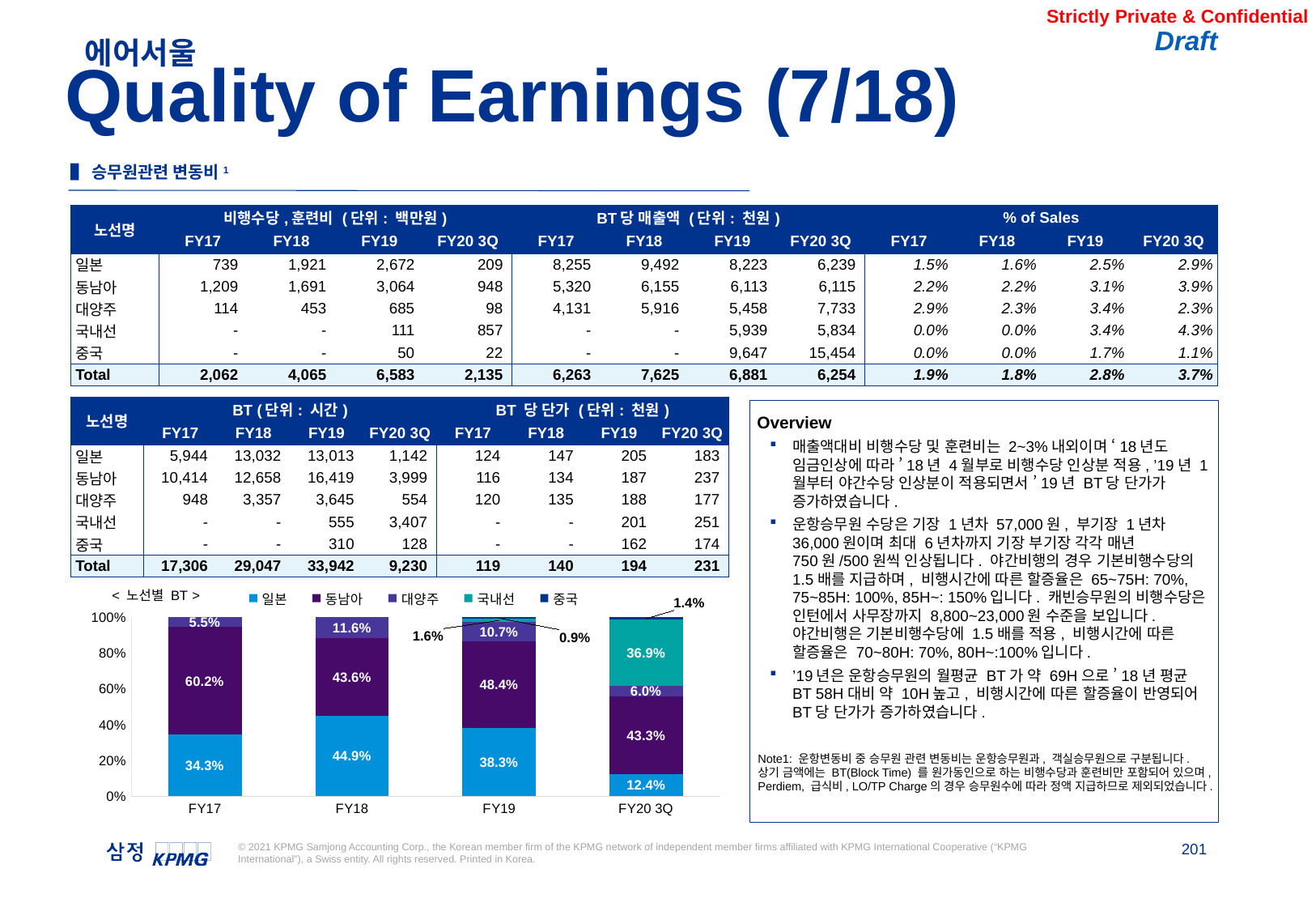

에어서울
Quality of Earnings (7/18)
▌승무원관련 변동비1

| 노선명 | 비행수당,훈련비 (단위: 백만원) |  |  |  | BT당 매출액 (단위: 천원) |  |  |  | % of Sales |  |  |  |
| --- | --- | --- | --- | --- | --- | --- | --- | --- | --- | --- | --- | --- |
|  | FY17 | FY18 | FY19 | FY20 3Q | FY17 | FY18 | FY19 | FY20 3Q | FY17 | FY18 | FY19 | FY20 3Q |
| 일본 | 739 | 1,921 | 2,672 | 209 | 8,255 | 9,492 | 8,223 | 6,239 | 1.5% | 1.6% | 2.5% | 2.9% |
| 동남아 | 1,209 | 1,691 | 3,064 | 948 | 5,320 | 6,155 | 6,113 | 6,115 | 2.2% | 2.2% | 3.1% | 3.9% |
| 대양주 | 114 | 453 | 685 | 98 | 4,131 | 5,916 | 5,458 | 7,733 | 2.9% | 2.3% | 3.4% | 2.3% |
| 국내선 | - | - | 111 | 857 | - | - | 5,939 | 5,834 | 0.0% | 0.0% | 3.4% | 4.3% |
| 중국 | - | - | 50 | 22 | - | - | 9,647 | 15,454 | 0.0% | 0.0% | 1.7% | 1.1% |
| Total | 2,062 | 4,065 | 6,583 | 2,135 | 6,263 | 7,625 | 6,881 | 6,254 | 1.9% | 1.8% | 2.8% | 3.7% |
| 노선명 | BT (단위: 시간) |  |  |  | BT 당 단가 (단위: 천원) |  |  |  |
| --- | --- | --- | --- | --- | --- | --- | --- | --- |
|  | FY17 | FY18 | FY19 | FY20 3Q | FY17 | FY18 | FY19 | FY20 3Q |
| 일본 | 5,944 | 13,032 | 13,013 | 1,142 | 124 | 147 | 205 | 183 |
| 동남아 | 10,414 | 12,658 | 16,419 | 3,999 | 116 | 134 | 187 | 237 |
| 대양주 | 948 | 3,357 | 3,645 | 554 | 120 | 135 | 188 | 177 |
| 국내선 | - | - | 555 | 3,407 | - | - | 201 | 251 |
| 중국 | - | - | 310 | 128 | - | - | 162 | 174 |
| Total | 17,306 | 29,047 | 33,942 | 9,230 | 119 | 140 | 194 | 231 |
Overview
매출액대비 비행수당 및 훈련비는 2~3%내외이며 ‘18년도 임금인상에 따라 ’18년 4월부로 비행수당 인상분 적용, ’19년 1월부터 야간수당 인상분이 적용되면서 ’19년 BT당 단가가 증가하였습니다.
운항승무원 수당은 기장 1년차 57,000원, 부기장 1년차 36,000원이며 최대 6년차까지 기장 부기장 각각 매년 750원/500원씩 인상됩니다. 야간비행의 경우 기본비행수당의 1.5배를 지급하며, 비행시간에 따른 할증율은 65~75H: 70%, 75~85H: 100%, 85H~: 150%입니다. 캐빈승무원의 비행수당은 인턴에서 사무장까지 8,800~23,000원 수준을 보입니다. 야간비행은 기본비행수당에 1.5배를 적용, 비행시간에 따른 할증율은 70~80H: 70%, 80H~:100%입니다.
’19년은 운항승무원의 월평균 BT가 약 69H으로 ’18년 평균 BT 58H대비 약 10H높고, 비행시간에 따른 할증율이 반영되어 BT당 단가가 증가하였습니다.

### Chart: < 노선별 BT >

| Category | 일본 | 동남아 | 대양주 | 국내선 | 중국 |
|---|---|---|---|---|---|
| FY17 | 0.3434665033340652 | 0.6017727750748287 | 0.05476072159110607 | 0.0 | 0.0 |
| FY18 | 0.44864719713844065 | 0.43578532796733577 | 0.11556747489422352 | 0.0 | 0.0 |
| FY19 | 0.383386120236289 | 0.4837440890944715 | 0.10738181871749926 | 0.01636344887527069 | 0.009124523076469812 |
| FY20 3Q | 0.12376629145314887 | 0.4332361895062999 | 0.059965548248702635 | 0.3691212636642363 | 0.01391070712761232 |
Note1: 운항변동비 중 승무원 관련 변동비는 운항승무원과, 객실승무원으로 구분됩니다. 상기 금액에는 BT(Block Time) 를 원가동인으로 하는 비행수당과 훈련비만 포함되어 있으며, Perdiem, 급식비, LO/TP Charge의 경우 승무원수에 따라 정액 지급하므로 제외되었습니다.